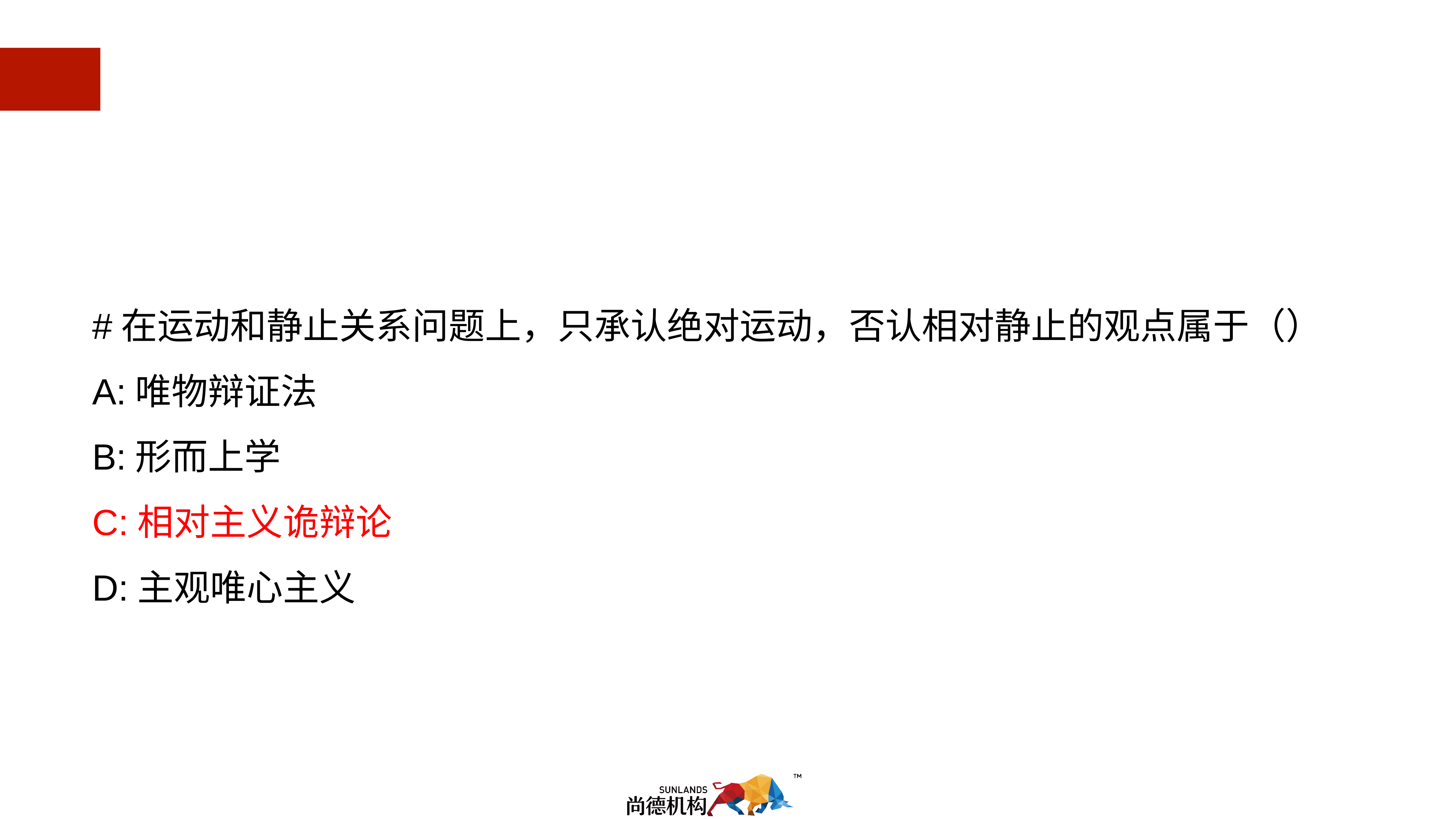

#在运动和静止关系问题上，只承认绝对运动，否认相对静止的观点属于（）
A:唯物辩证法
B:形而上学
C:相对主义诡辩论
D:主观唯心主义